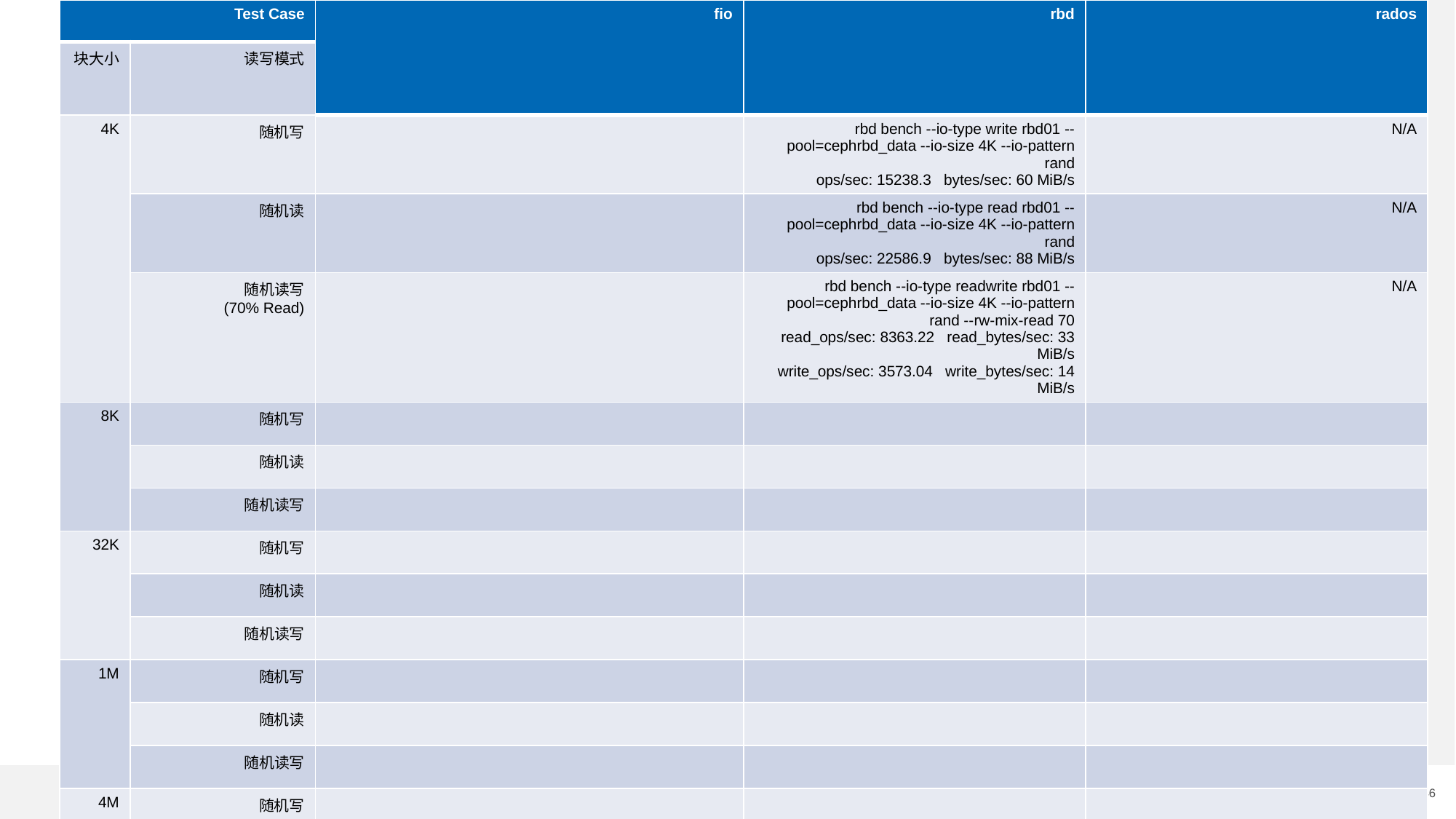

| Test Case |  | fio | rbd | rados |
| --- | --- | --- | --- | --- |
| 块大小 | 读写模式 |  |  |  |
| 4K | 随机写 |  | rbd bench --io-type write rbd01 --pool=cephrbd\_data --io-size 4K --io-pattern rand ops/sec: 15238.3 bytes/sec: 60 MiB/s | N/A |
|  | 随机读 |  | rbd bench --io-type read rbd01 --pool=cephrbd\_data --io-size 4K --io-pattern rand ops/sec: 22586.9 bytes/sec: 88 MiB/s | N/A |
|  | 随机读写 (70% Read) |  | rbd bench --io-type readwrite rbd01 --pool=cephrbd\_data --io-size 4K --io-pattern rand --rw-mix-read 70 read\_ops/sec: 8363.22 read\_bytes/sec: 33 MiB/s write\_ops/sec: 3573.04 write\_bytes/sec: 14 MiB/s | N/A |
| 8K | 随机写 |  |  |  |
|  | 随机读 |  |  |  |
|  | 随机读写 |  |  |  |
| 32K | 随机写 |  |  |  |
|  | 随机读 |  |  |  |
|  | 随机读写 |  |  |  |
| 1M | 随机写 |  |  |  |
|  | 随机读 |  |  |  |
|  | 随机读写 |  |  |  |
| 4M | 随机写 |  |  |  |
|  | 随机读 |  |  | rados bench -p cephrbd\_data 100 rand Average IOPS: 28 Average Latency(s): 0.568482 |
|  | 随机读写 |  | rbd bench --io-type readwrite rbd01 --pool=cephrbd\_data --io-size 4M --io-pattern rand --rw-mix-read 70 read\_ops/sec: 31.6019 read\_bytes/sec: 126 MiB/s write\_ops/sec: 14.8928 write\_bytes/sec: 60 MiB/s |  |
| 4M顺序写 |  |  | rbd bench --io-type write rbd01 --pool=cephrbd\_data --io-size 4M --io-pattern seq ops/sec: 20.8945 bytes/sec: 84 MiB/s | rados bench -p cephrbd\_data 100 write --no-cleanup Bandwidth (MB/sec): 56.5159 Average Latency(s): 1.13239 rados bench -p cephfs\_data 100 write --no-cleanup Bandwidth (MB/sec): 26.3486 Average Latency(s): 2.4289 |
| 4M顺序读 |  |  | rbd bench --io-type read rbd01 --pool=cephrbd\_data --io-size 4M --io-pattern seq ops/sec: 27.972 bytes/sec: 112 MiB/s | rados bench -p cephfs\_data 100 seq Bandwidth (MB/sec): 112.113 Average Latency(s): 0.56433 rados bench -p cephrbd\_data 100 seq Bandwidth (MB/sec): 112.144 Average Latency(s): 0.567191 |